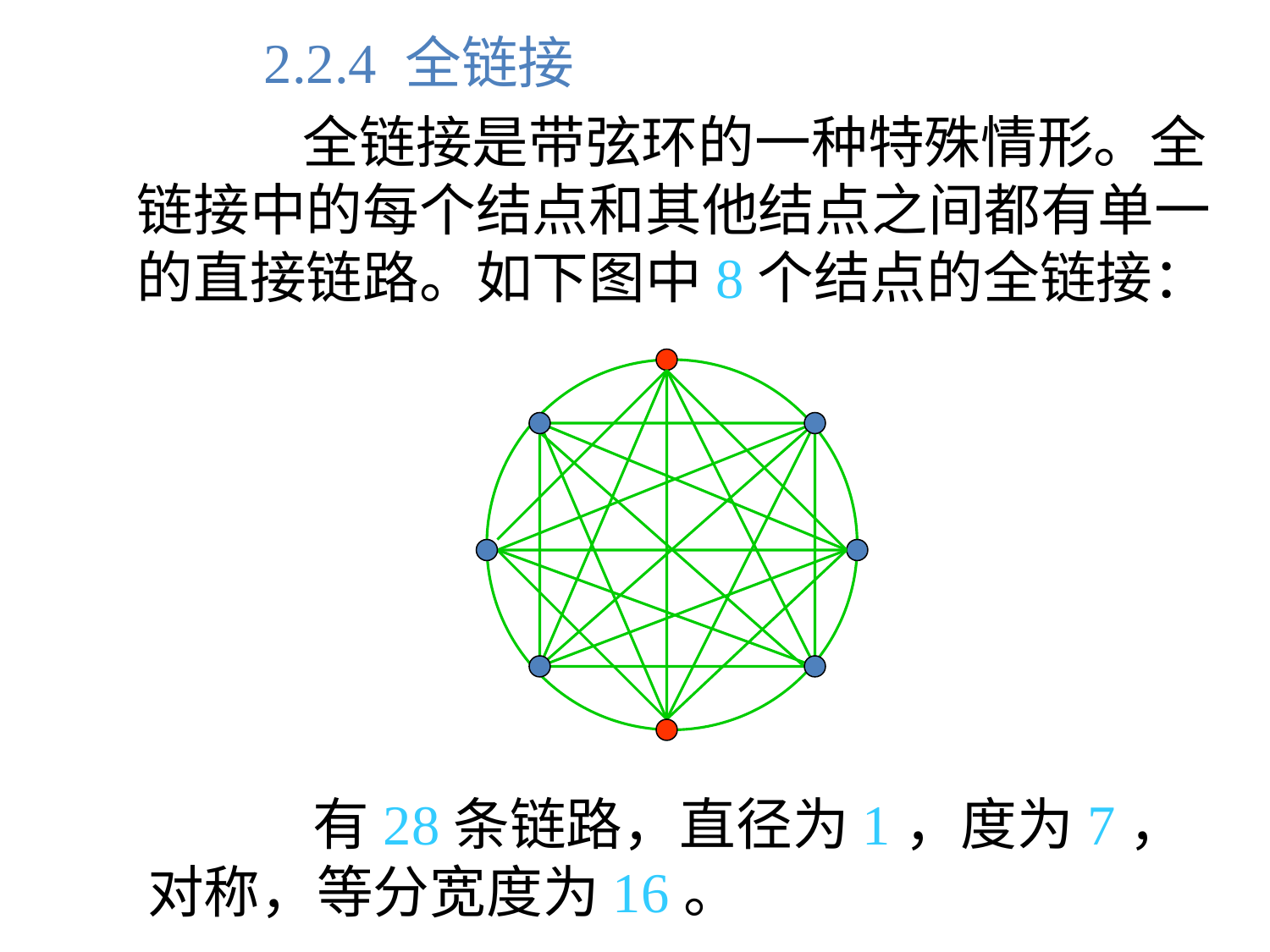

2.2.4 全链接
		  全链接是带弦环的一种特殊情形。全链接中的每个结点和其他结点之间都有单一的直接链路。如下图中8个结点的全链接：

		  有28条链路，直径为1，度为7，对称，等分宽度为16。